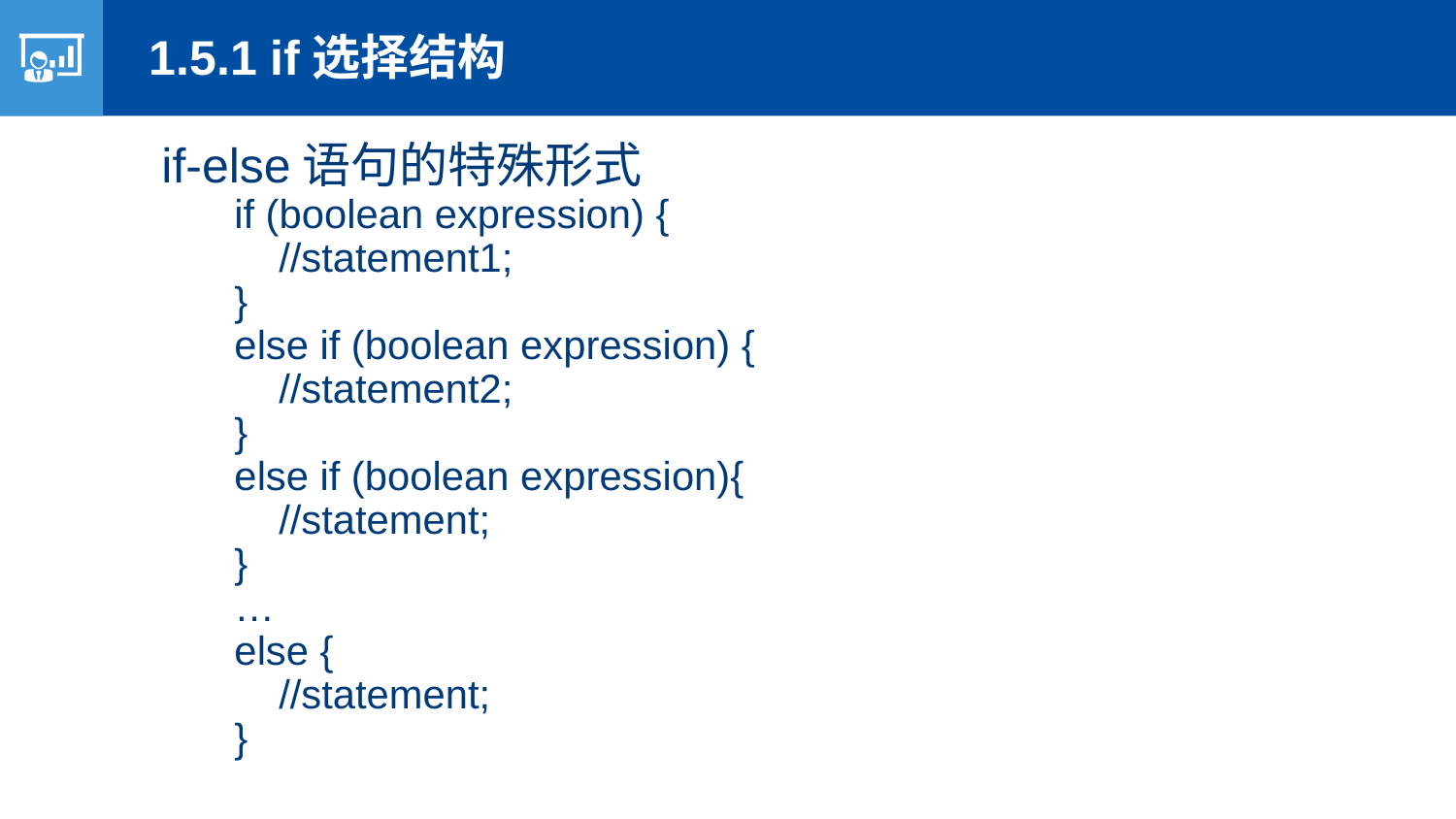

1.5.1 if选择结构
if-else语句的特殊形式
if (boolean expression) {
    //statement1;
}
else if (boolean expression) {
    //statement2;
}
else if (boolean expression){
    //statement;
}
…
else {
    //statement;
}